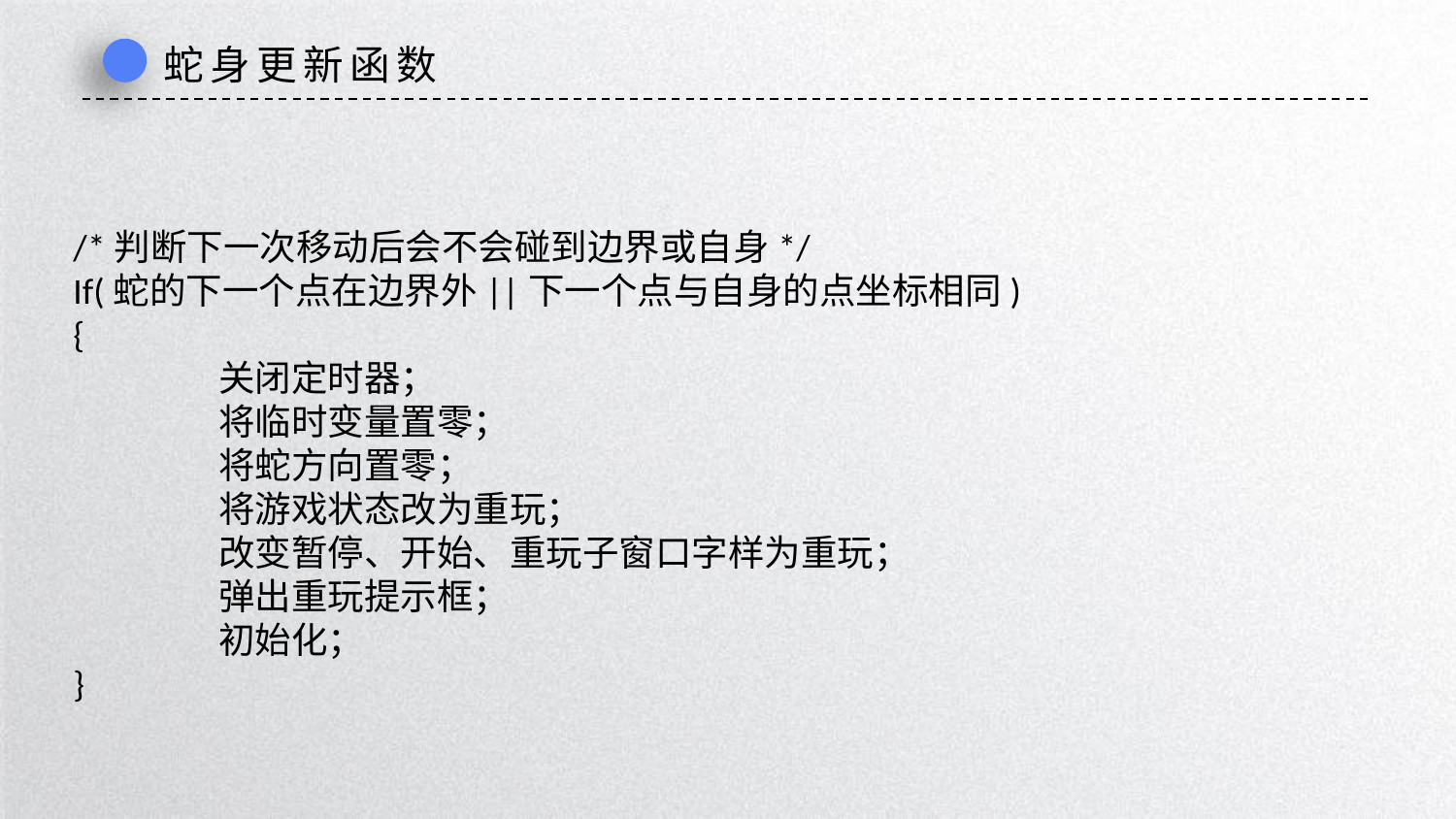

蛇身更新函数

/*判断下一次移动后会不会碰到边界或自身*/
If(蛇的下一个点在边界外||下一个点与自身的点坐标相同)
{
	关闭定时器；
	将临时变量置零；
	将蛇方向置零；
	将游戏状态改为重玩；
	改变暂停、开始、重玩子窗口字样为重玩；
	弹出重玩提示框；
	初始化；
}

延时符